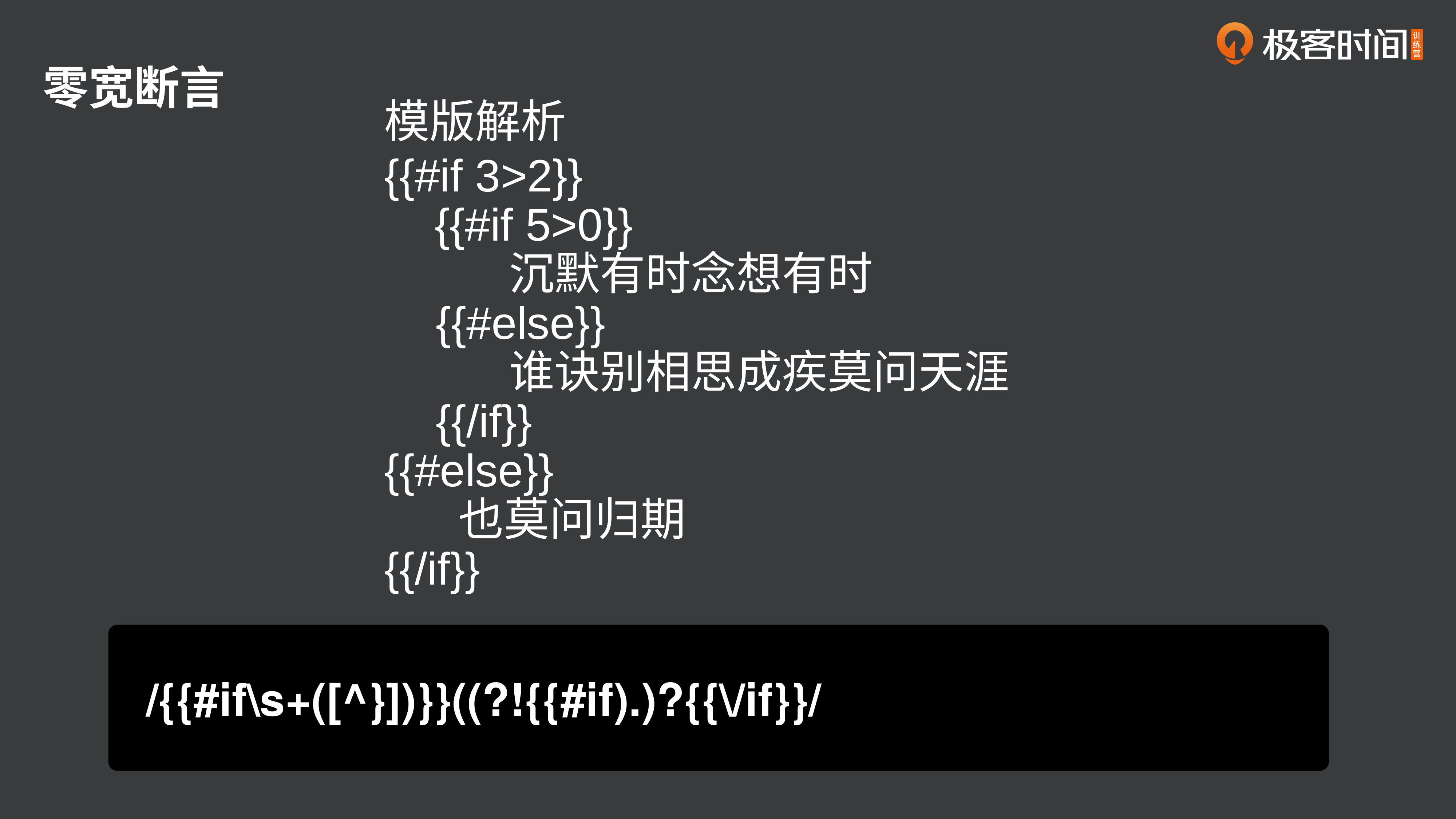

零宽断言
模版解析
{{#if 3>2}} 
    {{#if 5>0}} 
         沉默有时念想有时  
    {{#else}} 
         谁诀别相思成疾莫问天涯
    {{/if}} 
{{#else}} 
     也莫问归期
{{/if}}

/{{#if\s+([^}])}}((?!{{#if).)?{{\/if}}/